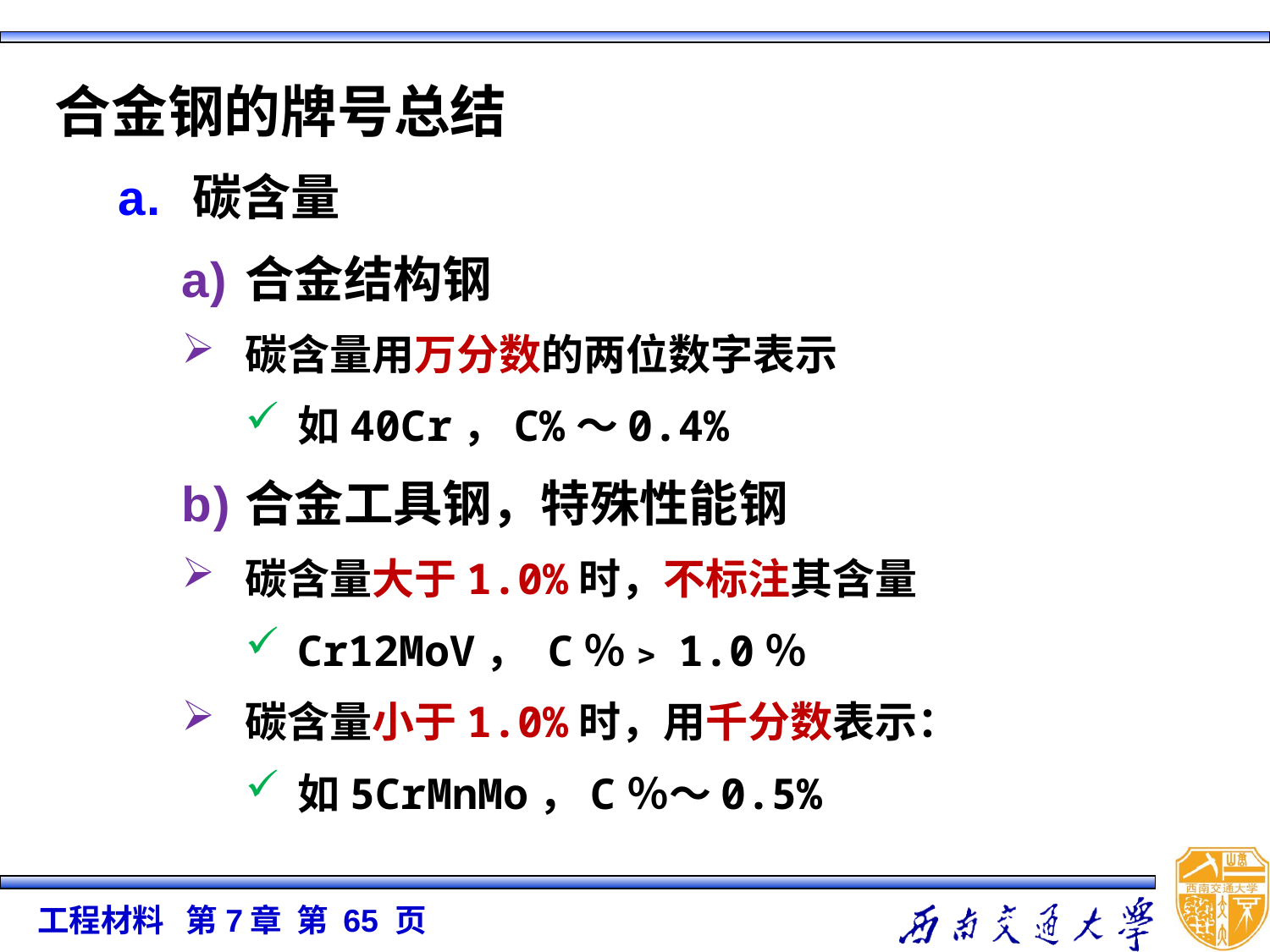

合金钢的牌号总结
碳含量
合金结构钢
碳含量用万分数的两位数字表示
如40Cr，C%～0.4%
合金工具钢，特殊性能钢
碳含量大于1.0%时，不标注其含量
Cr12MoV， C％﹥1.0％
碳含量小于1.0%时，用千分数表示：
如5CrMnMo，C％～0.5%